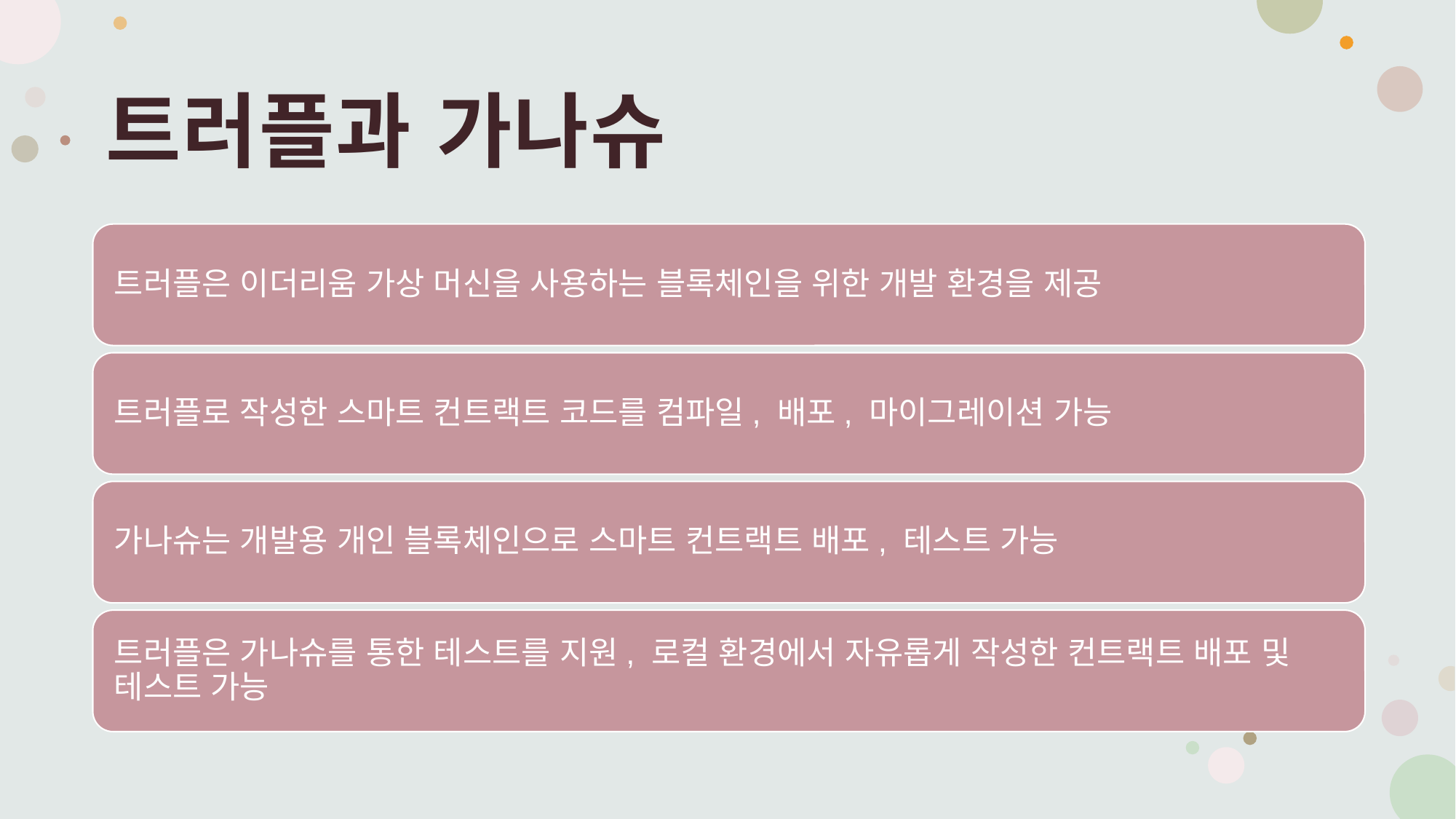

# 트러플과 가나슈
트러플은 이더리움 가상 머신을 사용하는 블록체인을 위한 개발 환경을 제공
트러플로 작성한 스마트 컨트랙트 코드를 컴파일, 배포, 마이그레이션 가능
가나슈는 개발용 개인 블록체인으로 스마트 컨트랙트 배포, 테스트 가능
트러플은 가나슈를 통한 테스트를 지원, 로컬 환경에서 자유롭게 작성한 컨트랙트 배포 및 테스트 가능